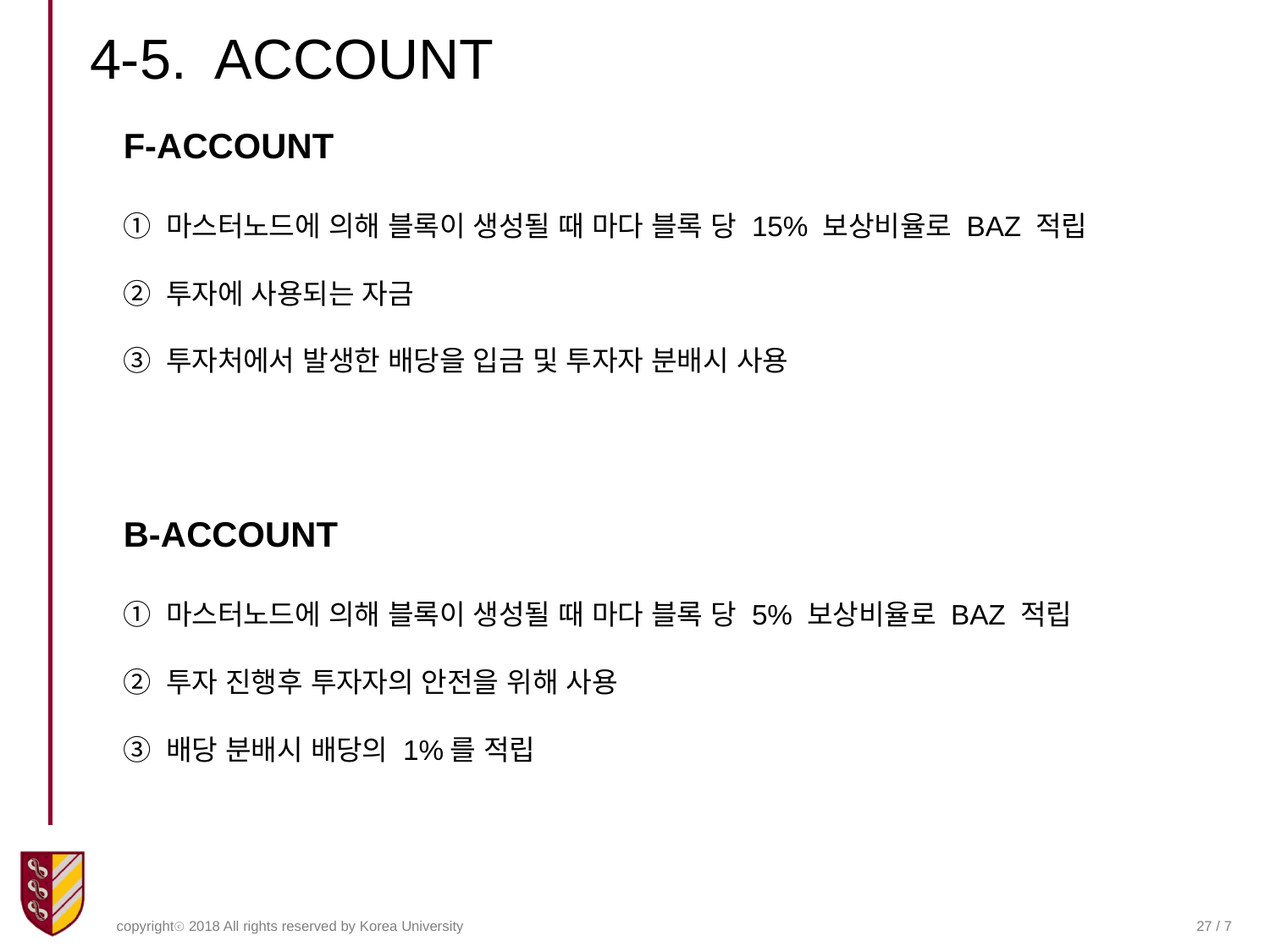

4-5.  ACCOUNT
F-ACCOUNT

① 마스터노드에 의해 블록이 생성될 때 마다 블록 당 15% 보상비율로 BAZ 적립

② 투자에 사용되는 자금

③ 투자처에서 발생한 배당을 입금 및 투자자 분배시 사용

B-ACCOUNT

① 마스터노드에 의해 블록이 생성될 때 마다 블록 당 5% 보상비율로 BAZ 적립

② 투자 진행후 투자자의 안전을 위해 사용

③ 배당 분배시 배당의 1%를 적립